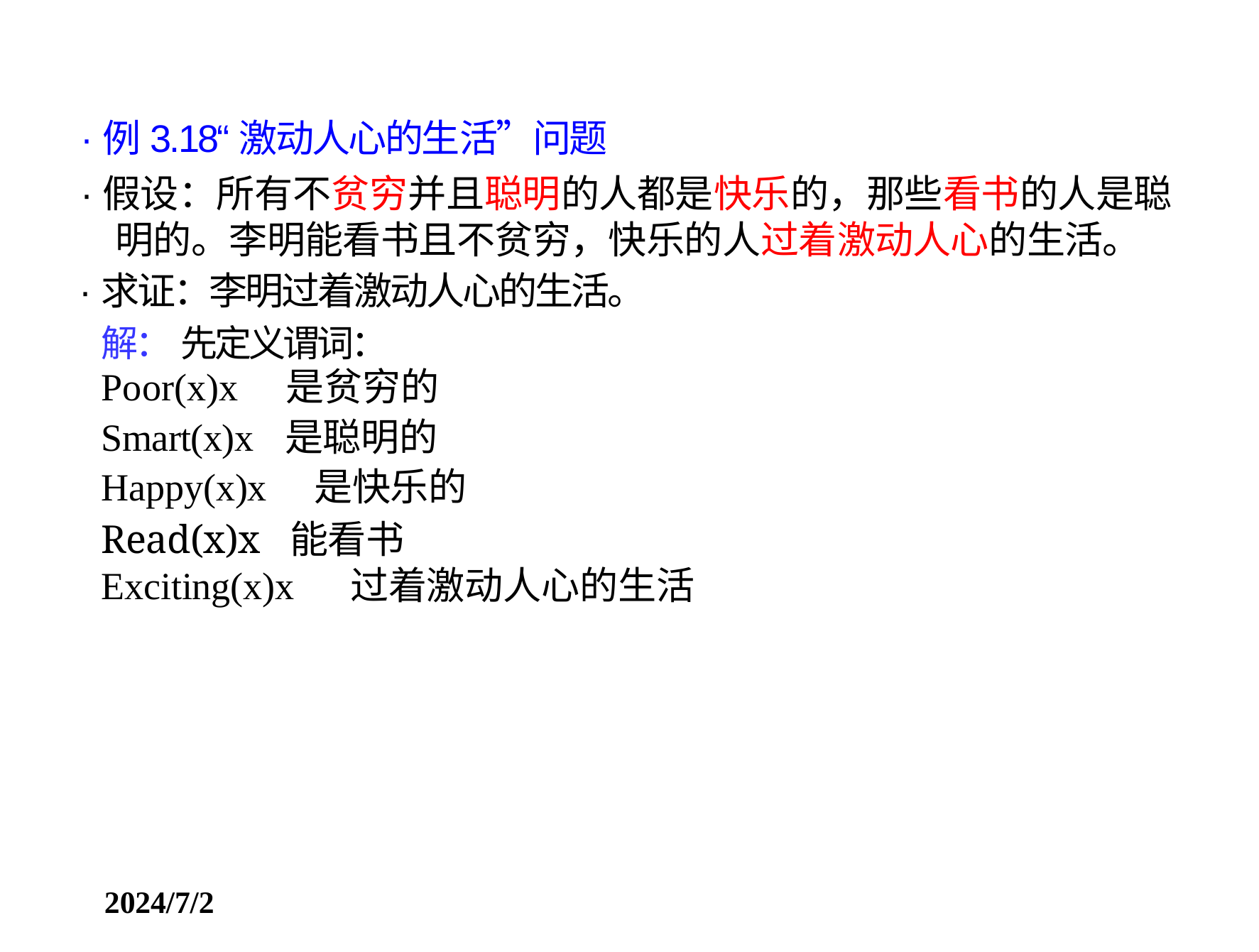

·例3.18“激动人心的生活”问题
·假设：所有不贫穷并且聪明的人都是快乐的，那些看书的人是聪 明的。李明能看书且不贫穷，快乐的人过着激动人心的生活。
·求证：李明过着激动人心的生活。
解： 先定义谓词：
Poor(x)x    是贫穷的
Smart(x)x  是聪明的
Happy(x)x    是快乐的
Read(x)x 能看书
Exciting(x)x     过着激动人心的生活

2024/7/2